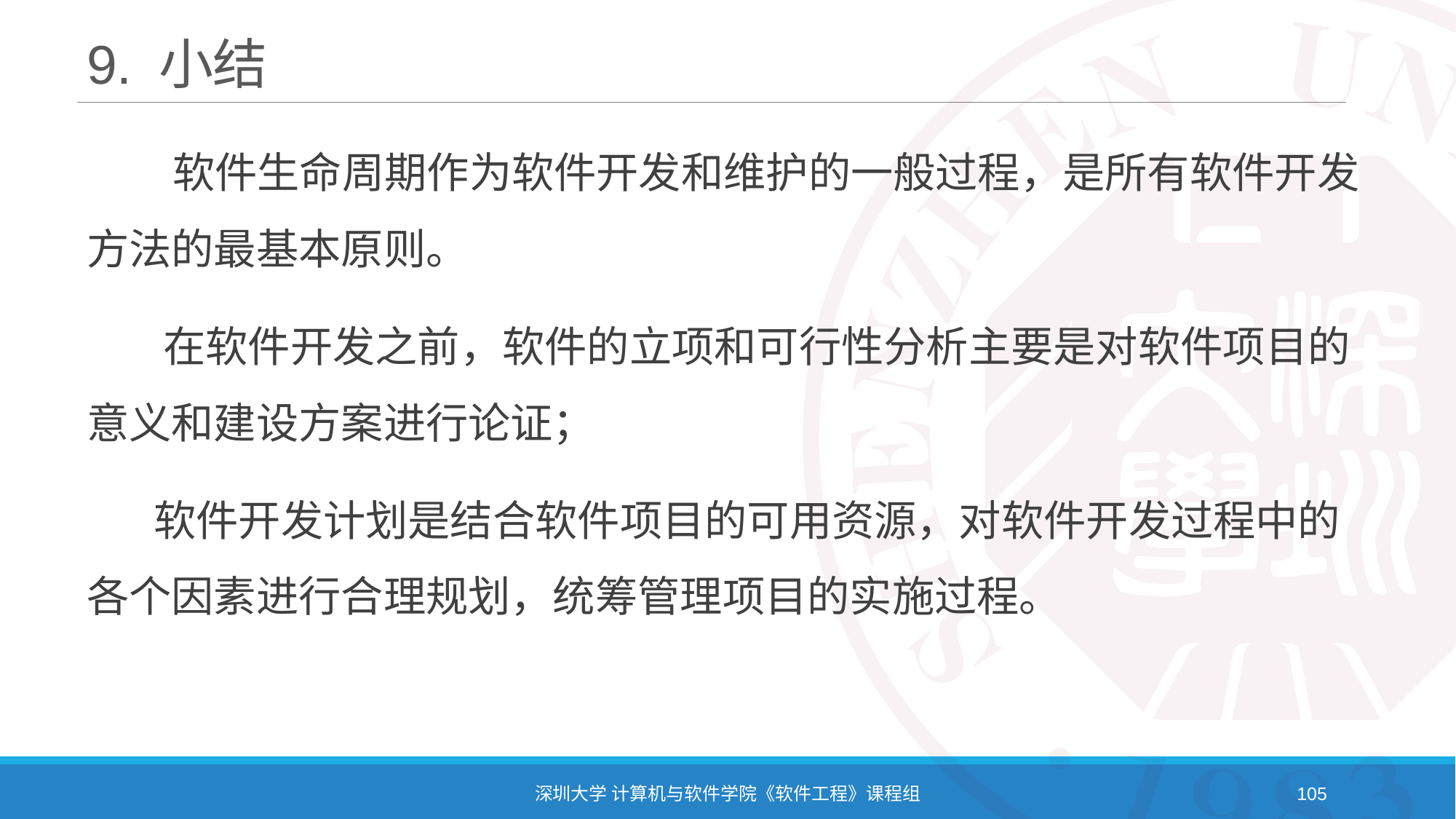

# 9. 小结
        软件生命周期作为软件开发和维护的一般过程，是所有软件开发方法的最基本原则。
       在软件开发之前，软件的立项和可行性分析主要是对软件项目的意义和建设方案进行论证；
      软件开发计划是结合软件项目的可用资源，对软件开发过程中的各个因素进行合理规划，统筹管理项目的实施过程。
深圳大学 计算机与软件学院《软件工程》课程组
105